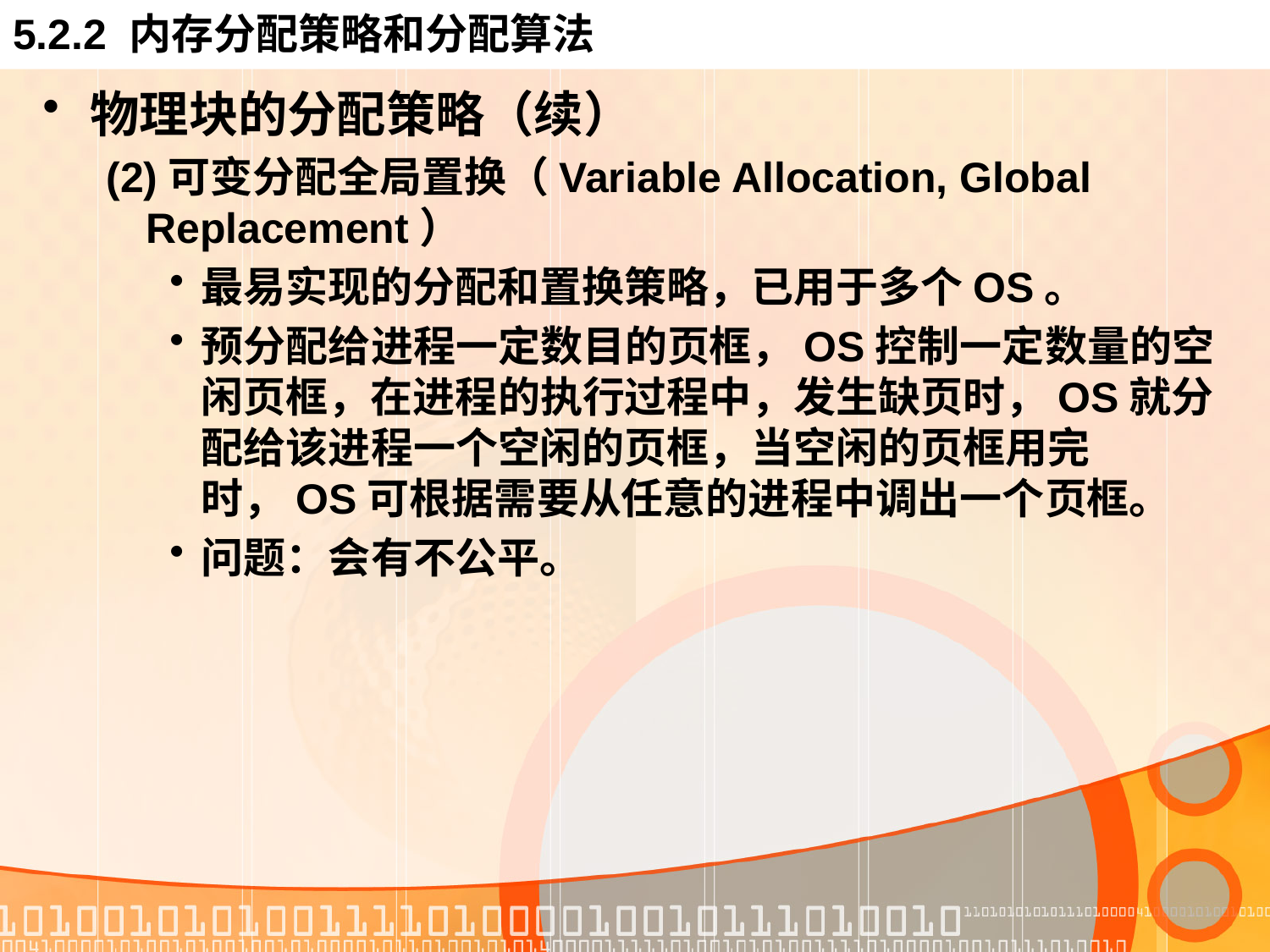

# 5.2.2 内存分配策略和分配算法
物理块的分配策略（续）
(2)可变分配全局置换（Variable Allocation, Global Replacement）
最易实现的分配和置换策略，已用于多个OS。
预分配给进程一定数目的页框，OS控制一定数量的空闲页框，在进程的执行过程中，发生缺页时，OS就分配给该进程一个空闲的页框，当空闲的页框用完时，OS可根据需要从任意的进程中调出一个页框。
问题：会有不公平。